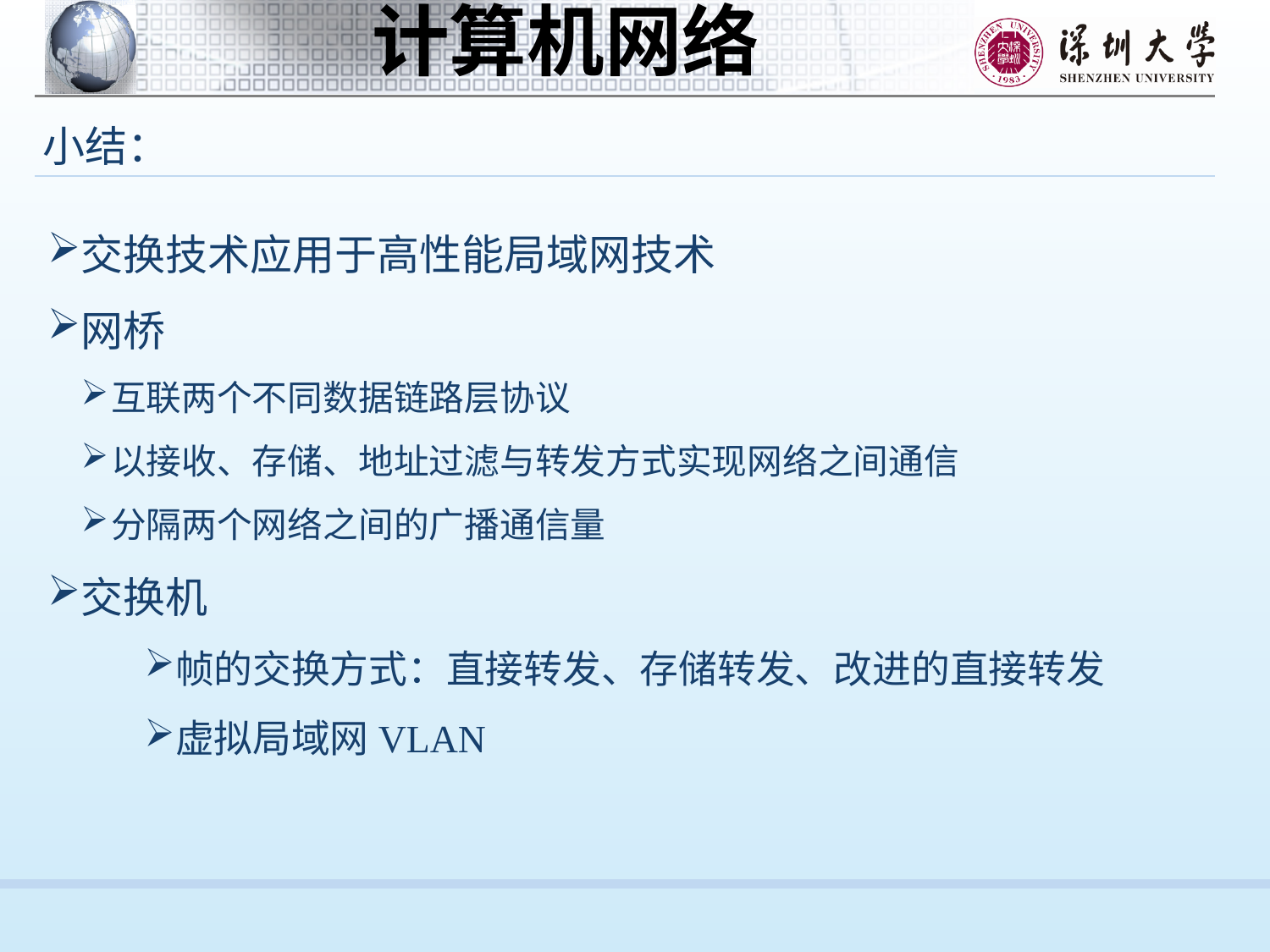

小结：
交换技术应用于高性能局域网技术
网桥
互联两个不同数据链路层协议
以接收、存储、地址过滤与转发方式实现网络之间通信
分隔两个网络之间的广播通信量
交换机
帧的交换方式：直接转发、存储转发、改进的直接转发
虚拟局域网VLAN